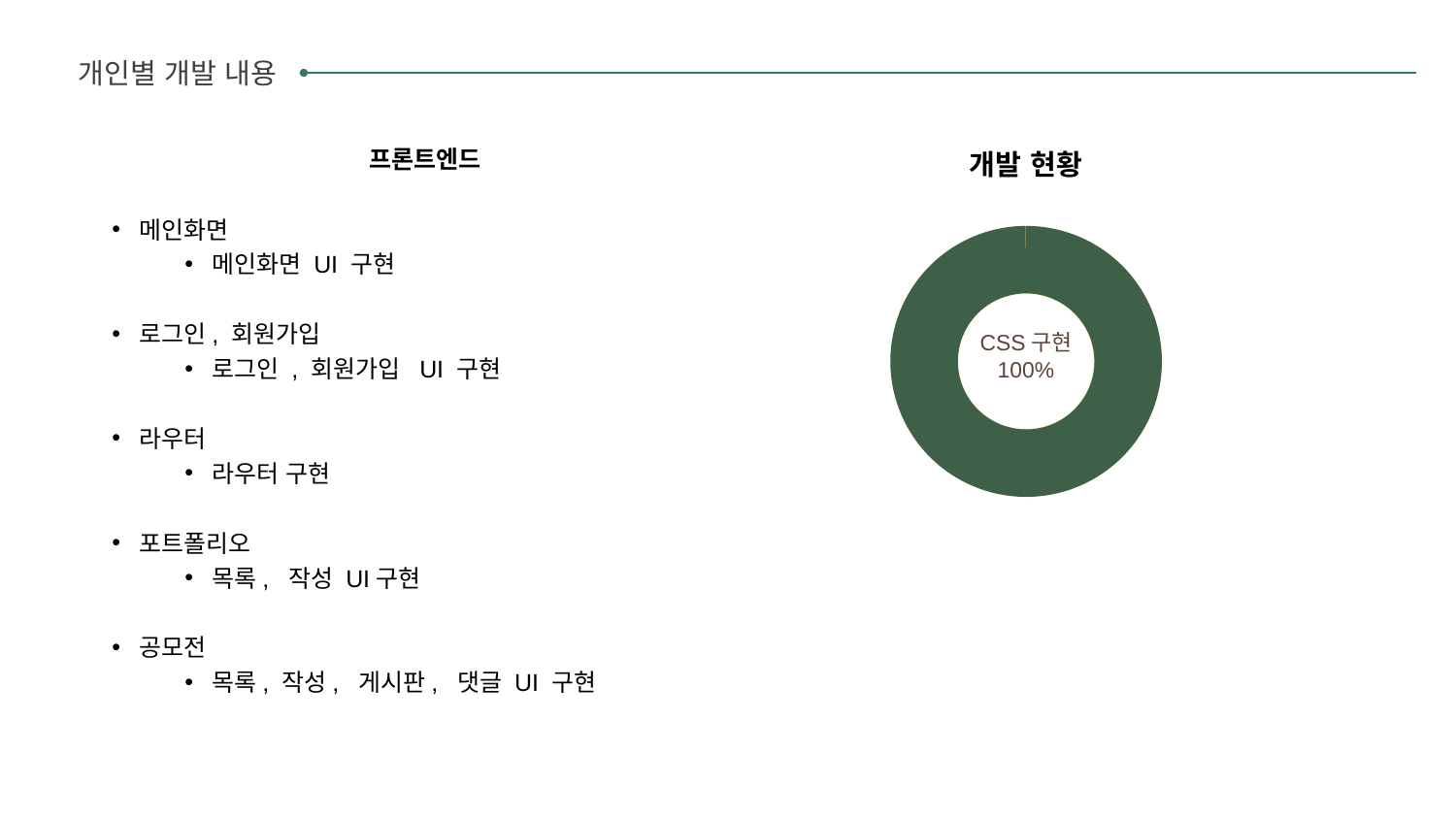

개인별 개발 내용
	    프론트엔드

메인화면
메인화면 UI 구현

로그인, 회원가입
로그인 , 회원가입  UI 구현

라우터
라우터 구현

포트폴리오
목록,  작성 UI구현

공모전
목록, 작성,  게시판,  댓글 UI 구현

개발 현황

CSS구현
100%